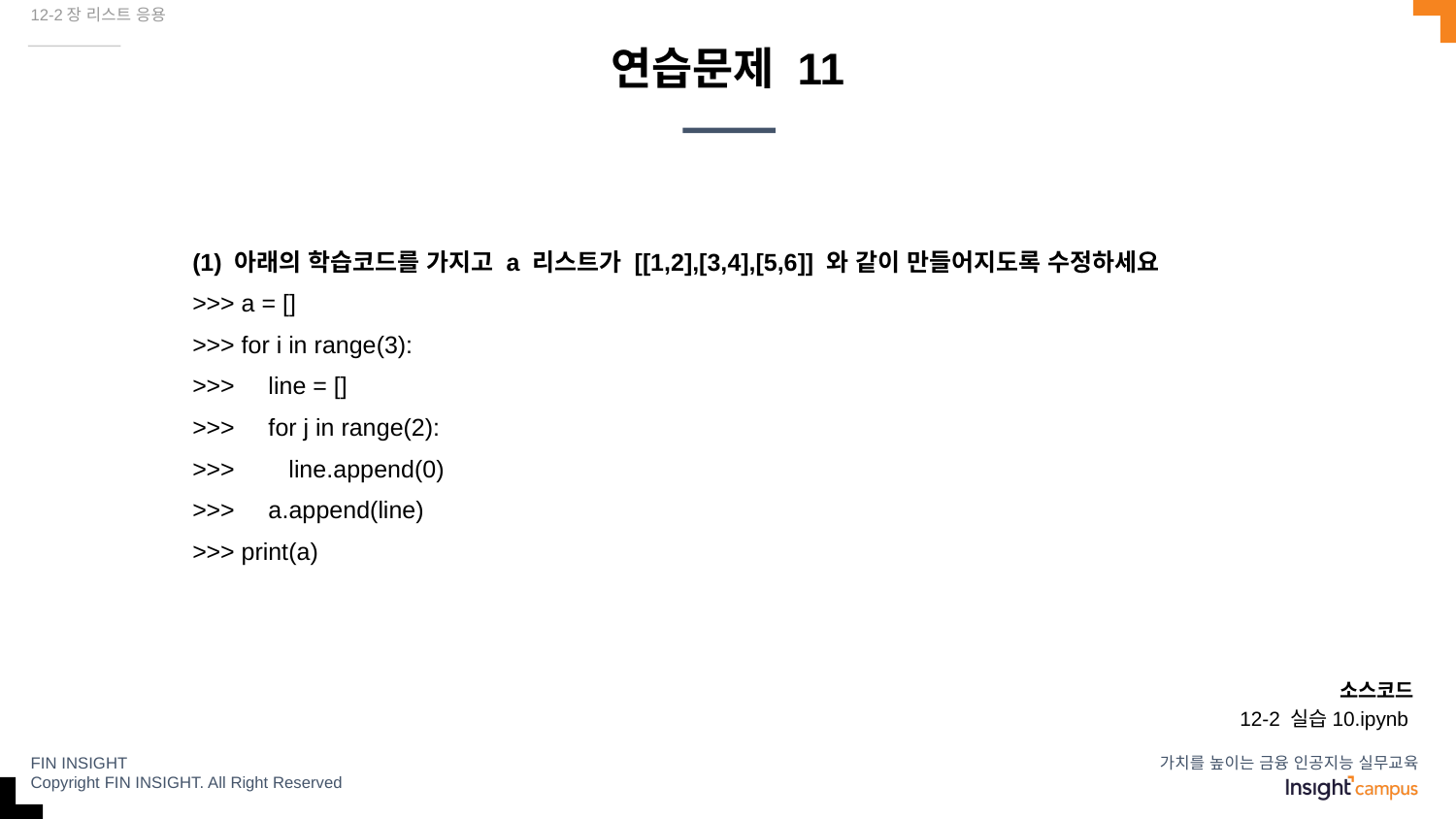

12-2장 리스트 응용
# 연습문제 11
(1) 아래의 학습코드를 가지고 a 리스트가 [[1,2],[3,4],[5,6]] 와 같이 만들어지도록 수정하세요
>>> a = []
>>> for i in range(3):
>>>     line = []
>>>     for j in range(2):
>>>        line.append(0)
>>>     a.append(line)
>>> print(a)
소스코드
12-2 실습10.ipynb